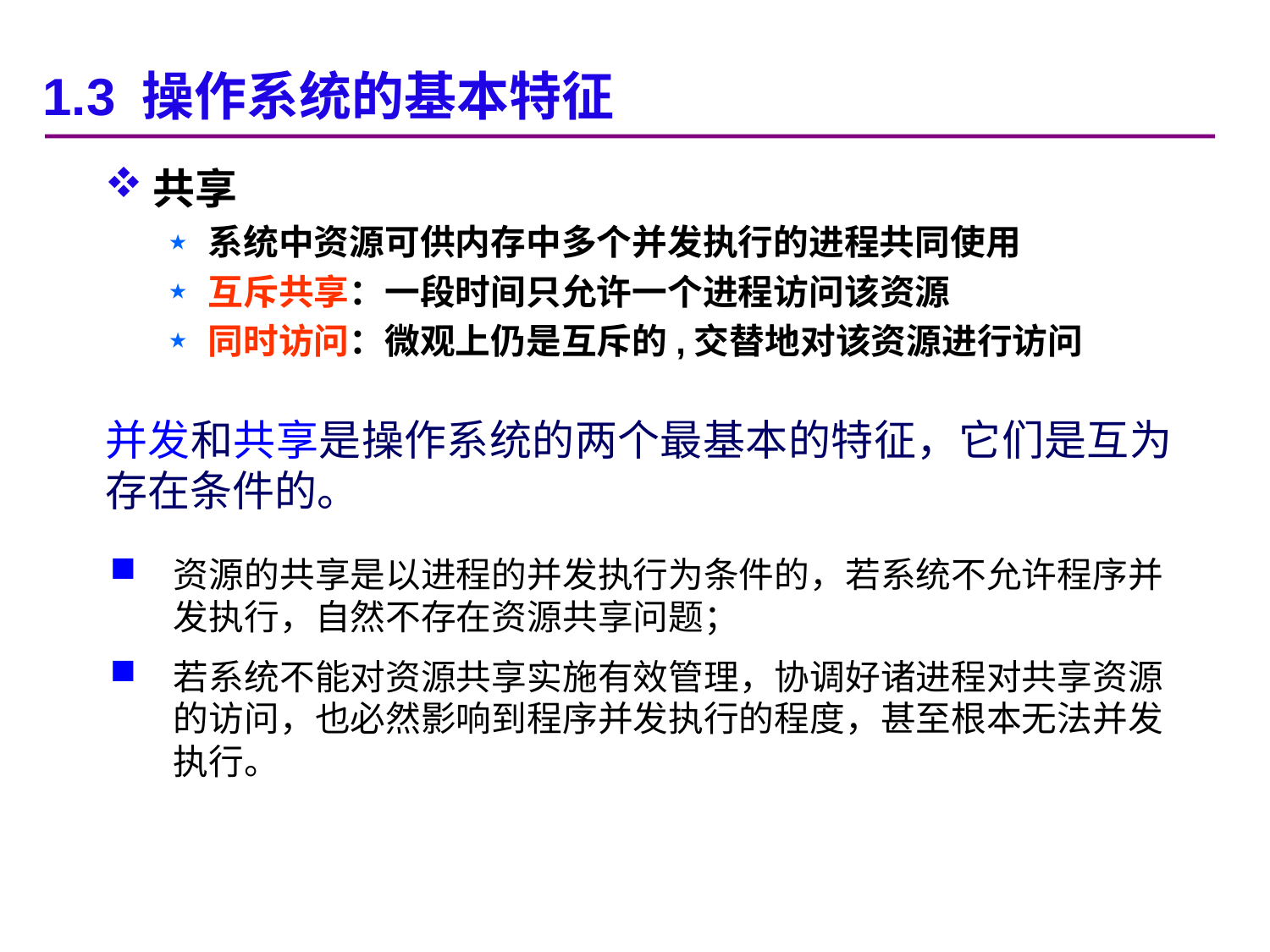

1.3 操作系统的基本特征

共享
系统中资源可供内存中多个并发执行的进程共同使用
互斥共享：一段时间只允许一个进程访问该资源
同时访问：微观上仍是互斥的,交替地对该资源进行访问
并发和共享是操作系统的两个最基本的特征，它们是互为存在条件的。

资源的共享是以进程的并发执行为条件的，若系统不允许程序并发执行，自然不存在资源共享问题；
若系统不能对资源共享实施有效管理，协调好诸进程对共享资源的访问，也必然影响到程序并发执行的程度，甚至根本无法并发执行。